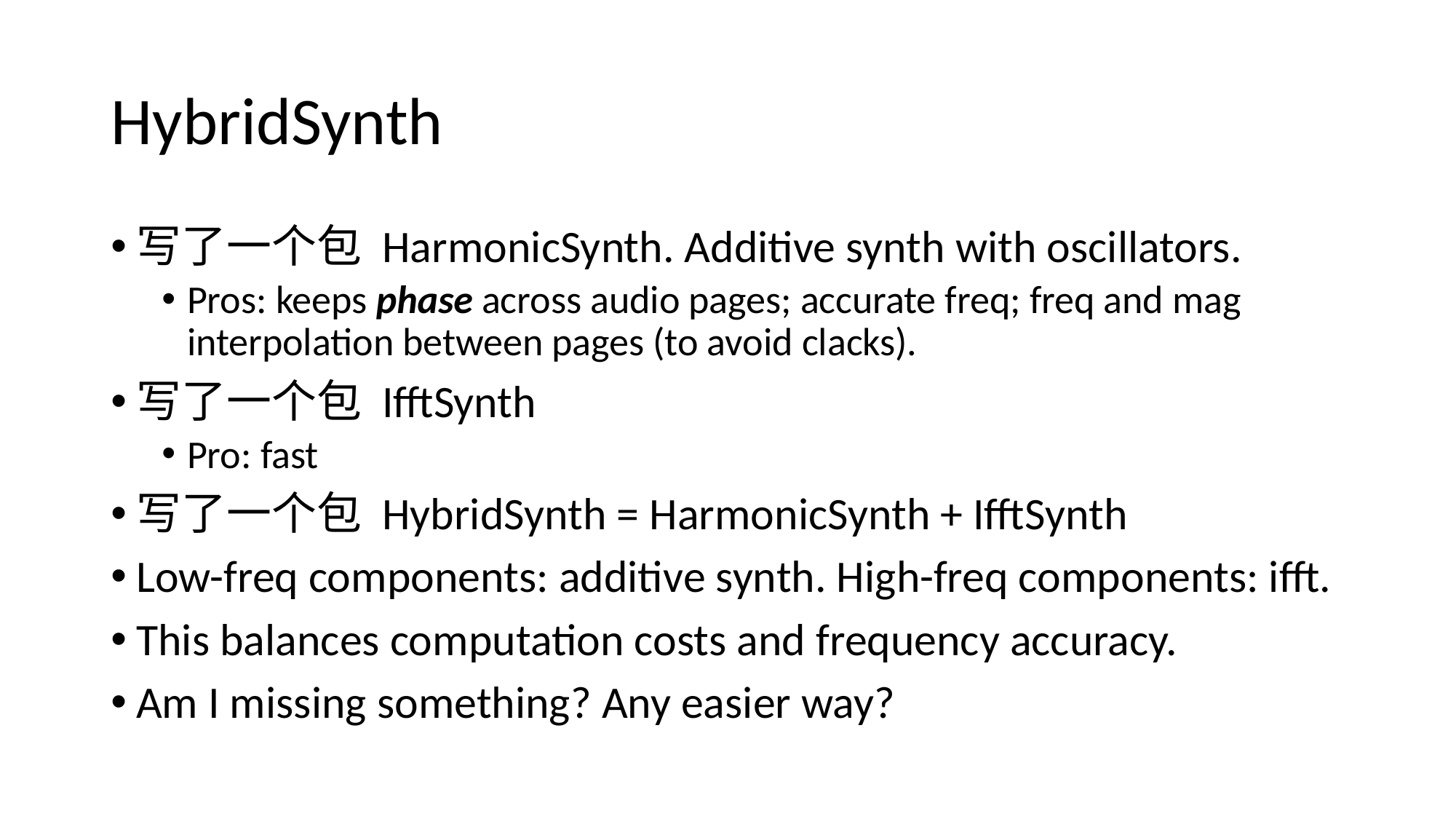

# HybridSynth
写了一个包 HarmonicSynth. Additive synth with oscillators.
Pros: keeps phase across audio pages; accurate freq; freq and mag interpolation between pages (to avoid clacks).
写了一个包 IfftSynth
Pro: fast
写了一个包 HybridSynth = HarmonicSynth + IfftSynth
Low-freq components: additive synth. High-freq components: ifft.
This balances computation costs and frequency accuracy.
Am I missing something? Any easier way?